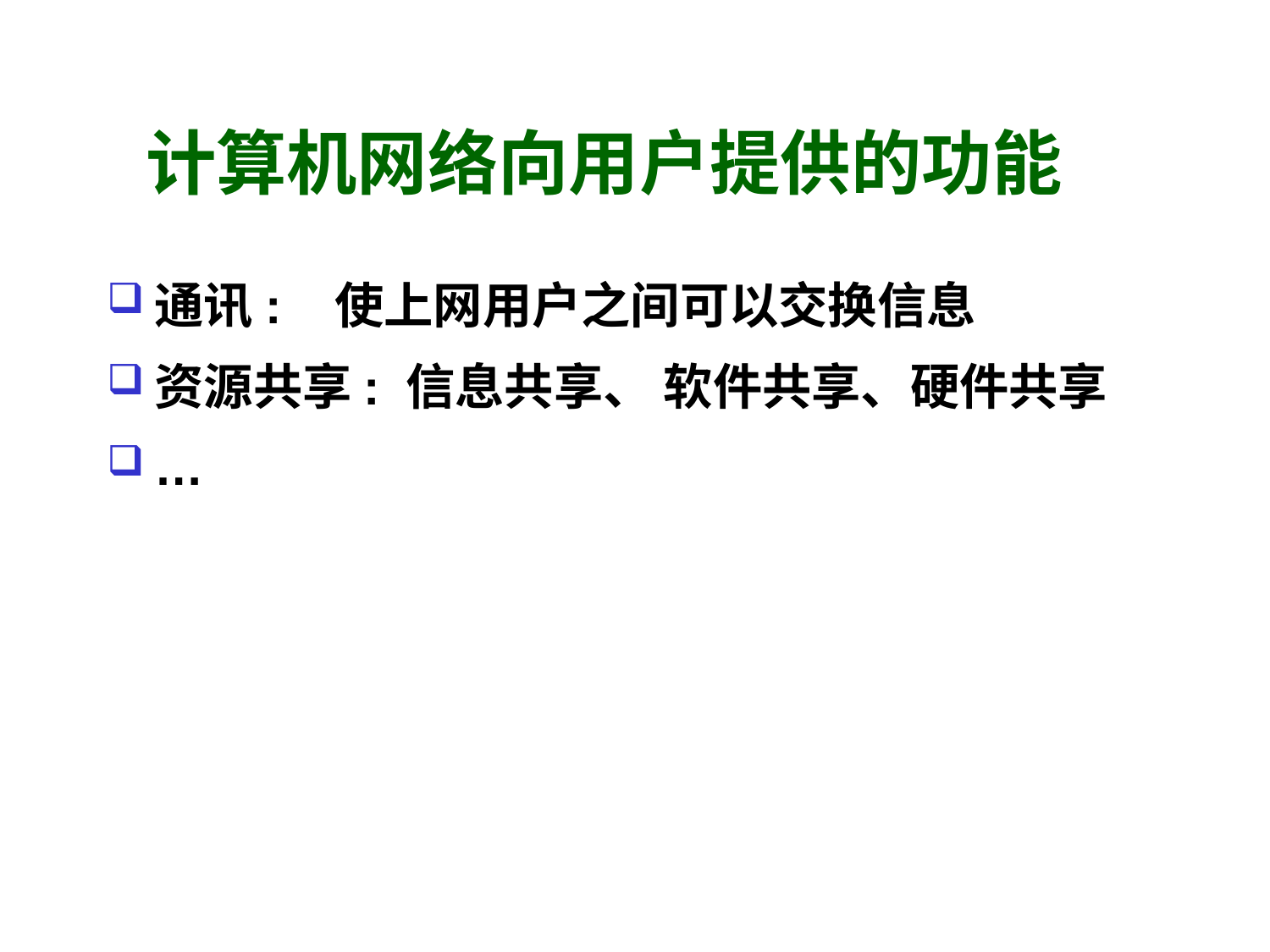

# 计算机网络向用户提供的功能
通讯:   使上网用户之间可以交换信息
资源共享: 信息共享、 软件共享、硬件共享
…